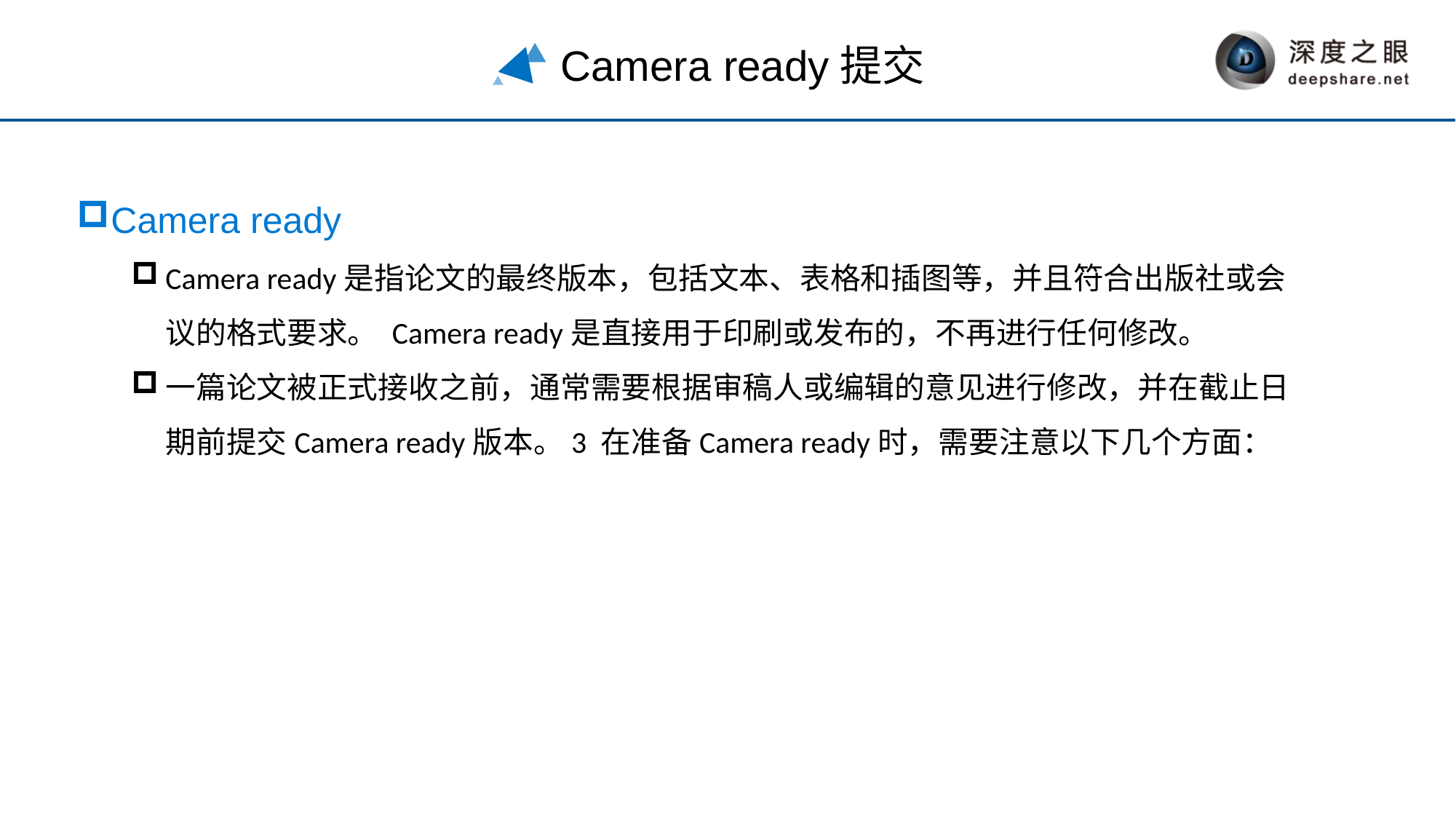

Camera ready提交

Camera ready
Camera ready是指论文的最终版本，包括文本、表格和插图等，并且符合出版社或会议的格式要求。 Camera ready是直接用于印刷或发布的，不再进行任何修改。
一篇论文被正式接收之前，通常需要根据审稿人或编辑的意见进行修改，并在截止日期前提交Camera ready版本。3 在准备Camera ready时，需要注意以下几个方面：